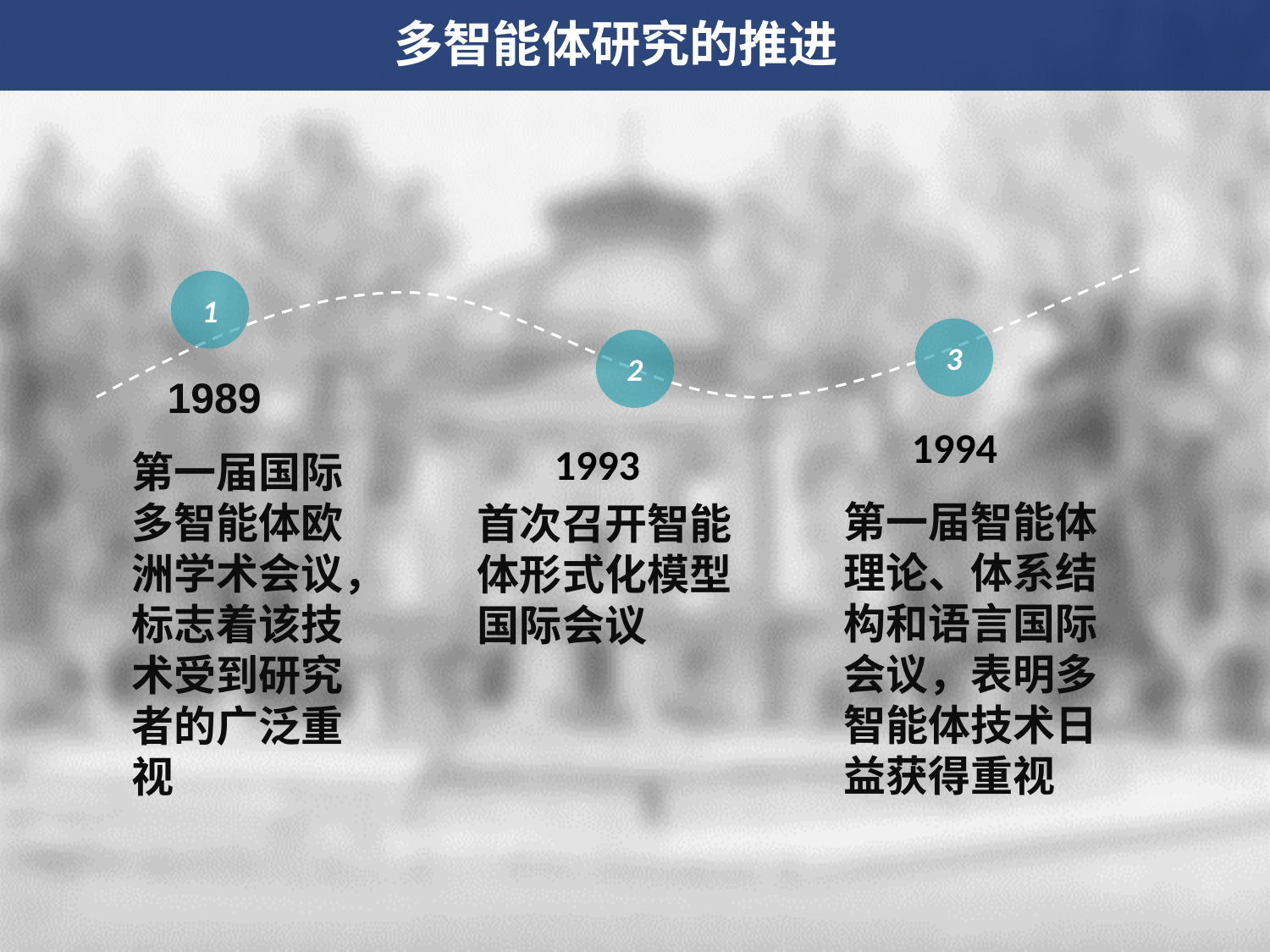

多智能体研究的推进

1
3
2
1989
1994
1993
第一届国际多智能体欧洲学术会议，标志着该技术受到研究者的广泛重视
第一届智能体理论、体系结构和语言国际会议，表明多智能体技术日益获得重视
首次召开智能体形式化模型国际会议